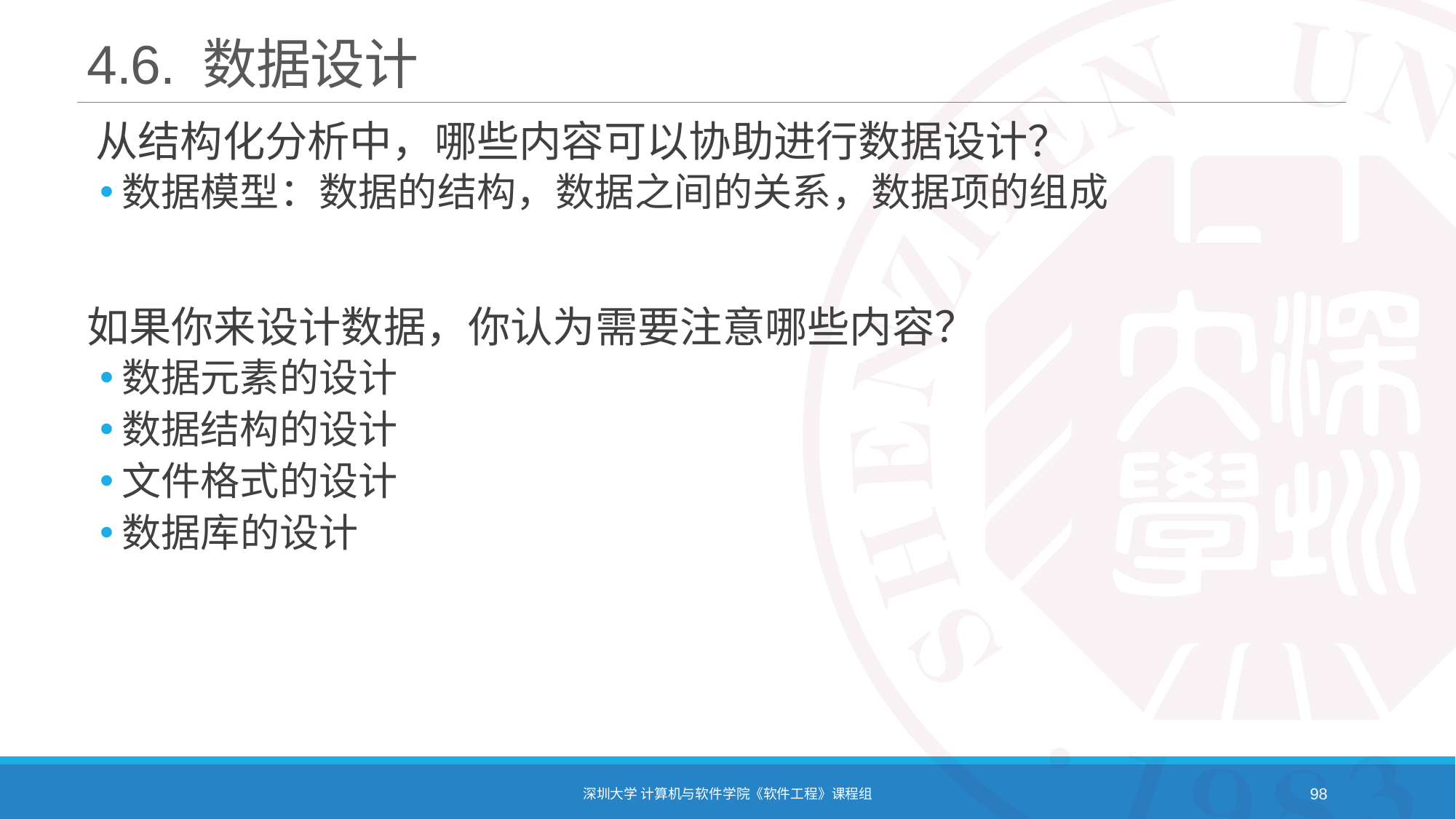

# 4.6. 数据设计
 从结构化分析中，哪些内容可以协助进行数据设计？
数据模型：数据的结构，数据之间的关系，数据项的组成

如果你来设计数据，你认为需要注意哪些内容？
数据元素的设计
数据结构的设计
文件格式的设计
数据库的设计

深圳大学 计算机与软件学院《软件工程》课程组
98